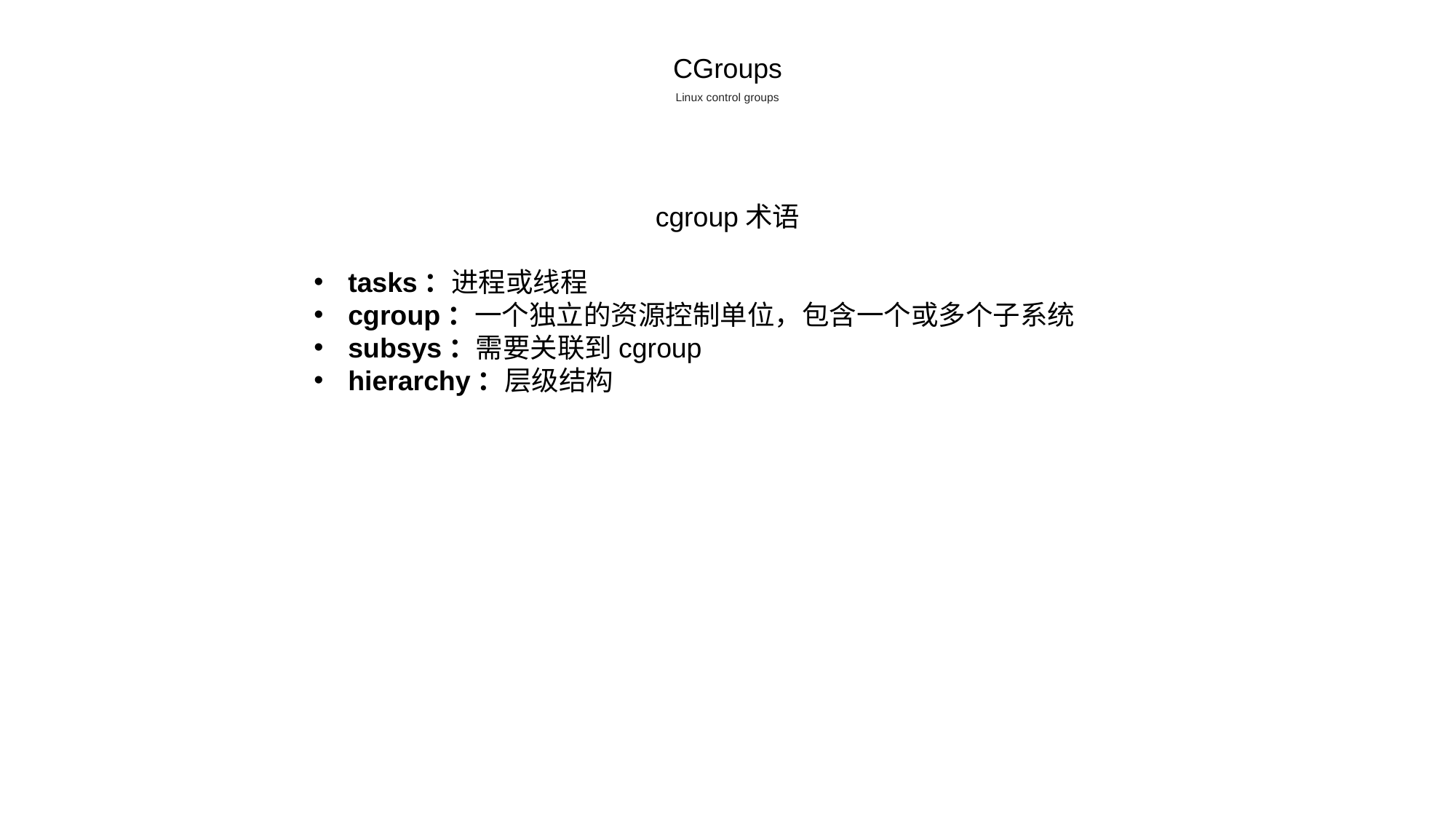

CGroups

Linux control groups
cgroup术语

tasks：进程或线程
cgroup：一个独立的资源控制单位，包含一个或多个子系统
subsys：需要关联到cgroup
hierarchy：层级结构